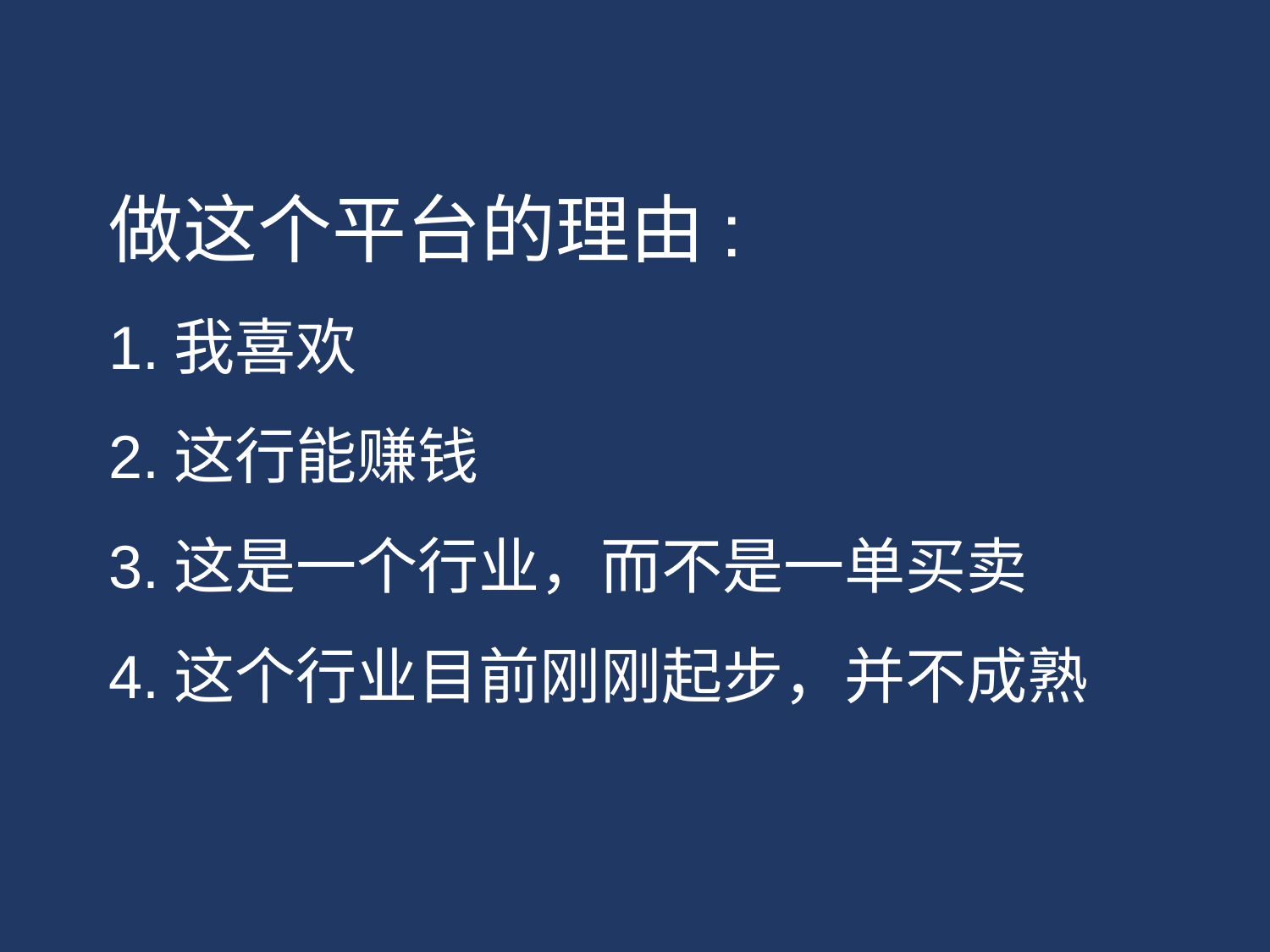

# 做这个平台的理由: 1.我喜欢 2.这行能赚钱 3.这是一个行业，而不是一单买卖 4.这个行业目前刚刚起步，并不成熟